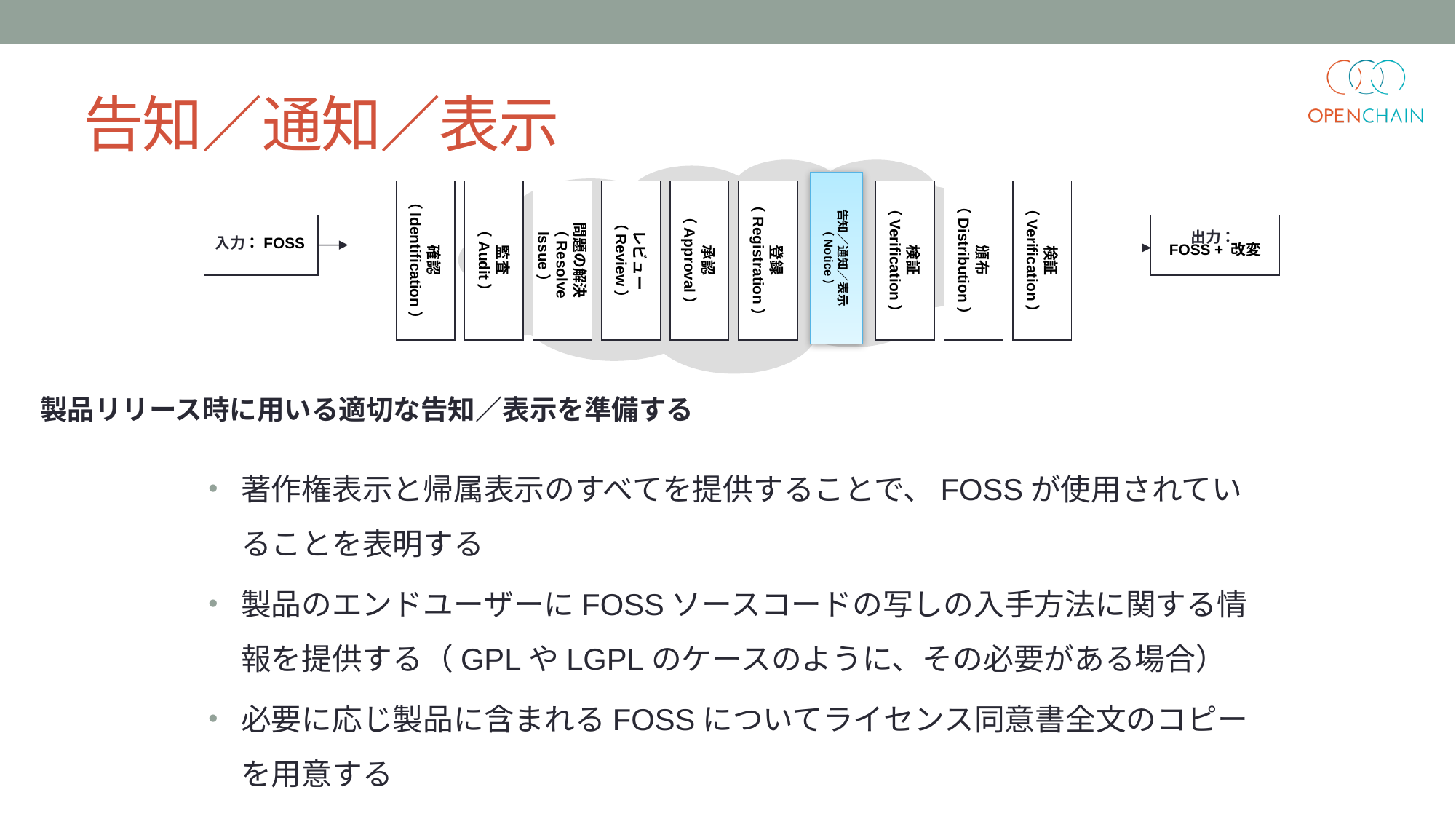

告知／通知／表示

告知／通知／表示
（Notice）
出力：
FOSS + 改変
確認
（Identification）
監査
（Audit）
問題の解決
（Resolve Issue）
レビュー
（Review）
承認
（Approval）
登録
（Registration）
検証
（Verification）
頒布
（Distribution）
検証
（Verification）
入力：FOSS
製品リリース時に用いる適切な告知／表示を準備する
著作権表示と帰属表示のすべてを提供することで、FOSSが使用されていることを表明する
製品のエンドユーザーにFOSSソースコードの写しの入手方法に関する情報を提供する（GPLやLGPLのケースのように、その必要がある場合）
必要に応じ製品に含まれるFOSSについてライセンス同意書全文のコピーを用意する